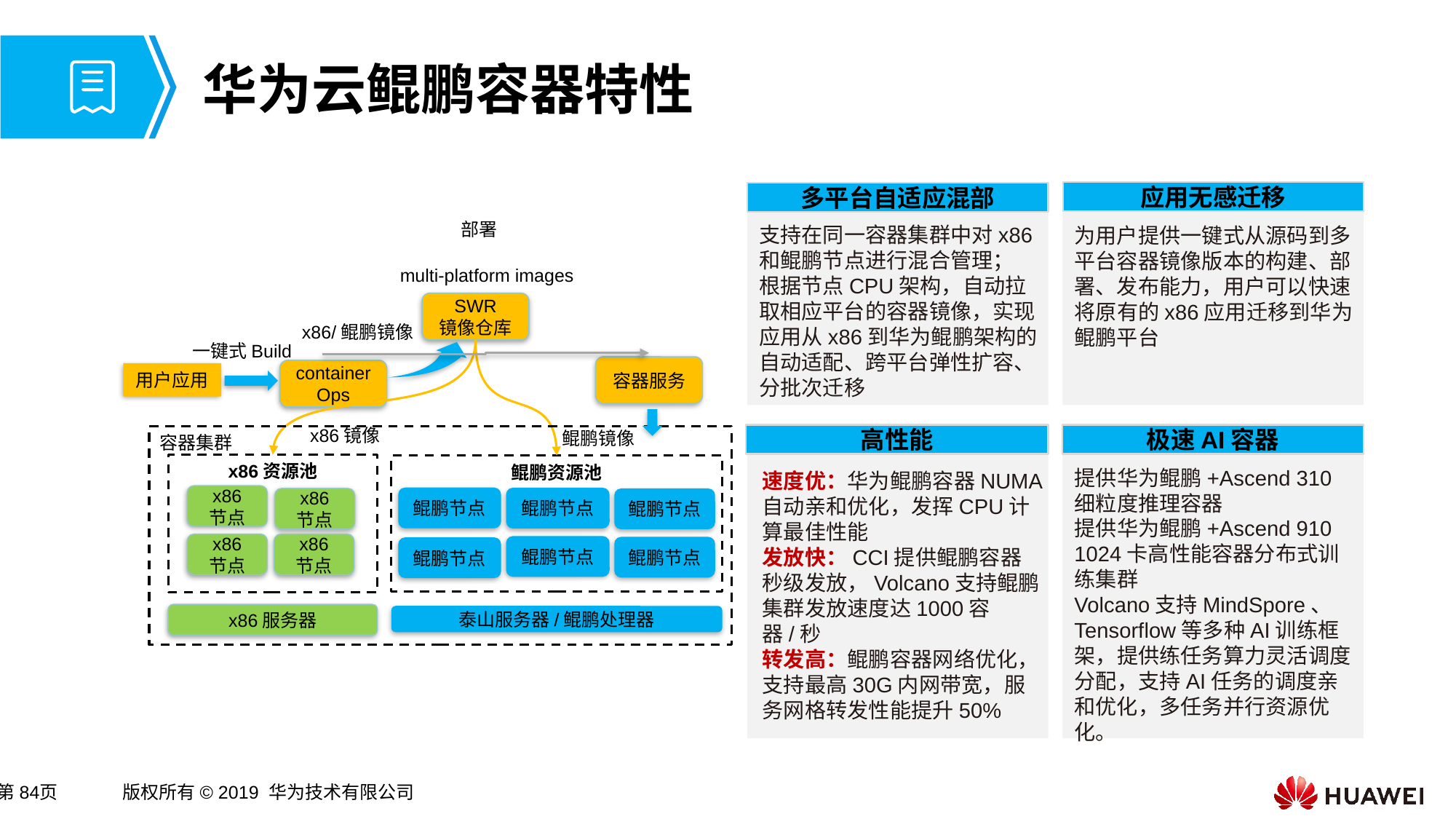

# 华为云鲲鹏容器特性
应用无感迁移
多平台自适应混部

部署
支持在同一容器集群中对x86和鲲鹏节点进行混合管理；
根据节点CPU架构，自动拉取相应平台的容器镜像，实现应用从x86到华为鲲鹏架构的自动适配、跨平台弹性扩容、分批次迁移
为用户提供一键式从源码到多平台容器镜像版本的构建、部署、发布能力，用户可以快速将原有的x86应用迁移到华为鲲鹏平台
multi-platform images
SWR
镜像仓库
x86/鲲鹏镜像

一键式Build
容器服务
containerOps
用户应用

x86镜像
鲲鹏镜像
高性能
极速AI容器
容器集群

x86资源池
鲲鹏资源池
提供华为鲲鹏+Ascend 310 细粒度推理容器
提供华为鲲鹏+Ascend 910 1024卡高性能容器分布式训练集群
Volcano支持MindSpore、 Tensorflow等多种AI训练框架，提供练任务算力灵活调度分配，支持AI任务的调度亲和优化，多任务并行资源优化。
速度优：华为鲲鹏容器NUMA自动亲和优化，发挥CPU计算最佳性能
发放快：CCI提供鲲鹏容器秒级发放，Volcano支持鲲鹏集群发放速度达1000容器/秒
转发高：鲲鹏容器网络优化，支持最高30G内网带宽，服务网格转发性能提升50%
x86
节点
鲲鹏节点
鲲鹏节点
x86
节点
鲲鹏节点
x86
节点
x86
节点
鲲鹏节点
鲲鹏节点
鲲鹏节点
x86服务器
泰山服务器/鲲鹏处理器